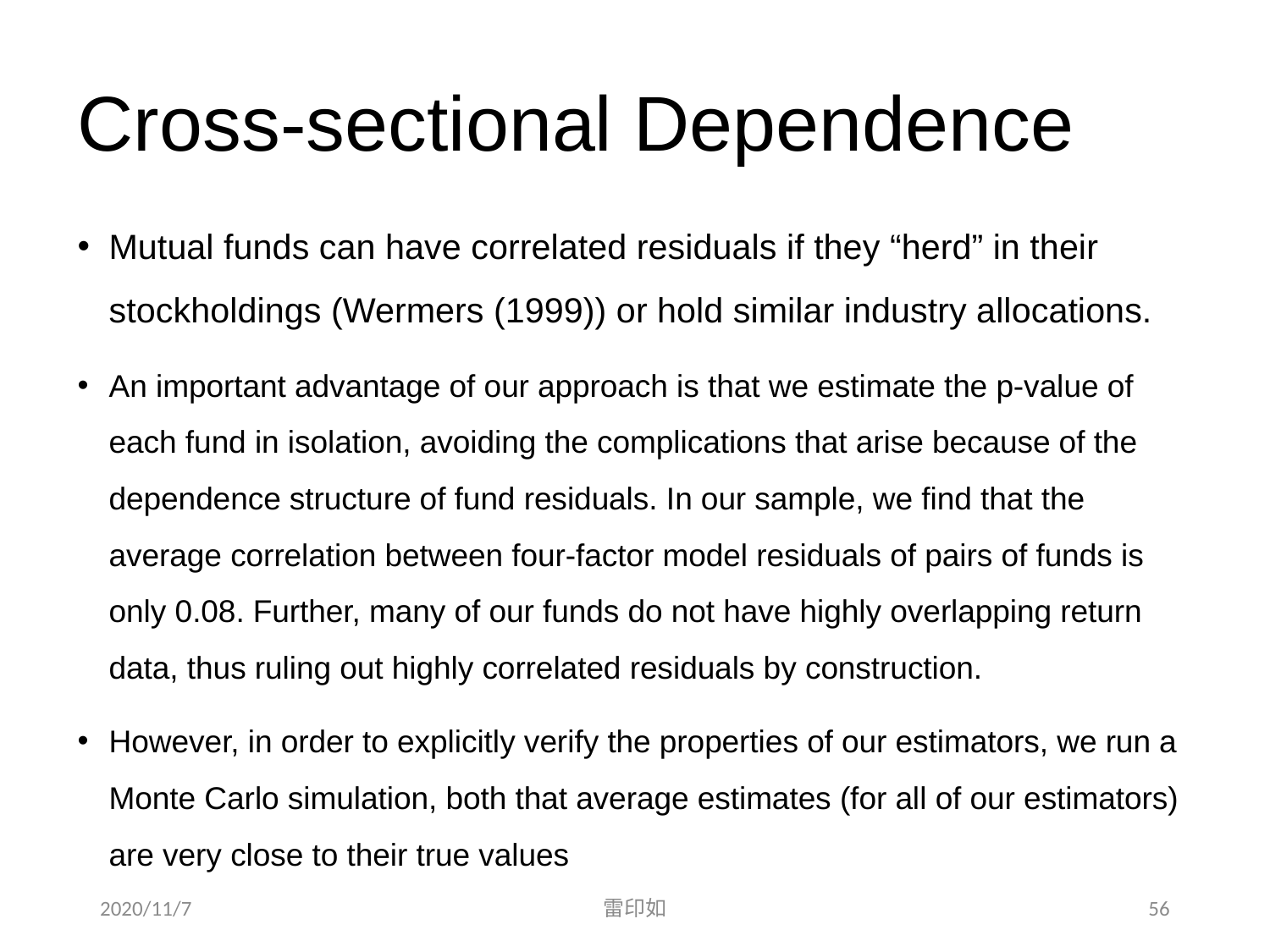

# Cross-sectional Dependence
Mutual funds can have correlated residuals if they “herd” in their stockholdings (Wermers (1999)) or hold similar industry allocations.
An important advantage of our approach is that we estimate the p-value of each fund in isolation, avoiding the complications that arise because of the dependence structure of fund residuals. In our sample, we find that the average correlation between four-factor model residuals of pairs of funds is only 0.08. Further, many of our funds do not have highly overlapping return data, thus ruling out highly correlated residuals by construction.
However, in order to explicitly verify the properties of our estimators, we run a Monte Carlo simulation, both that average estimates (for all of our estimators) are very close to their true values
2020/11/7
雷印如
56